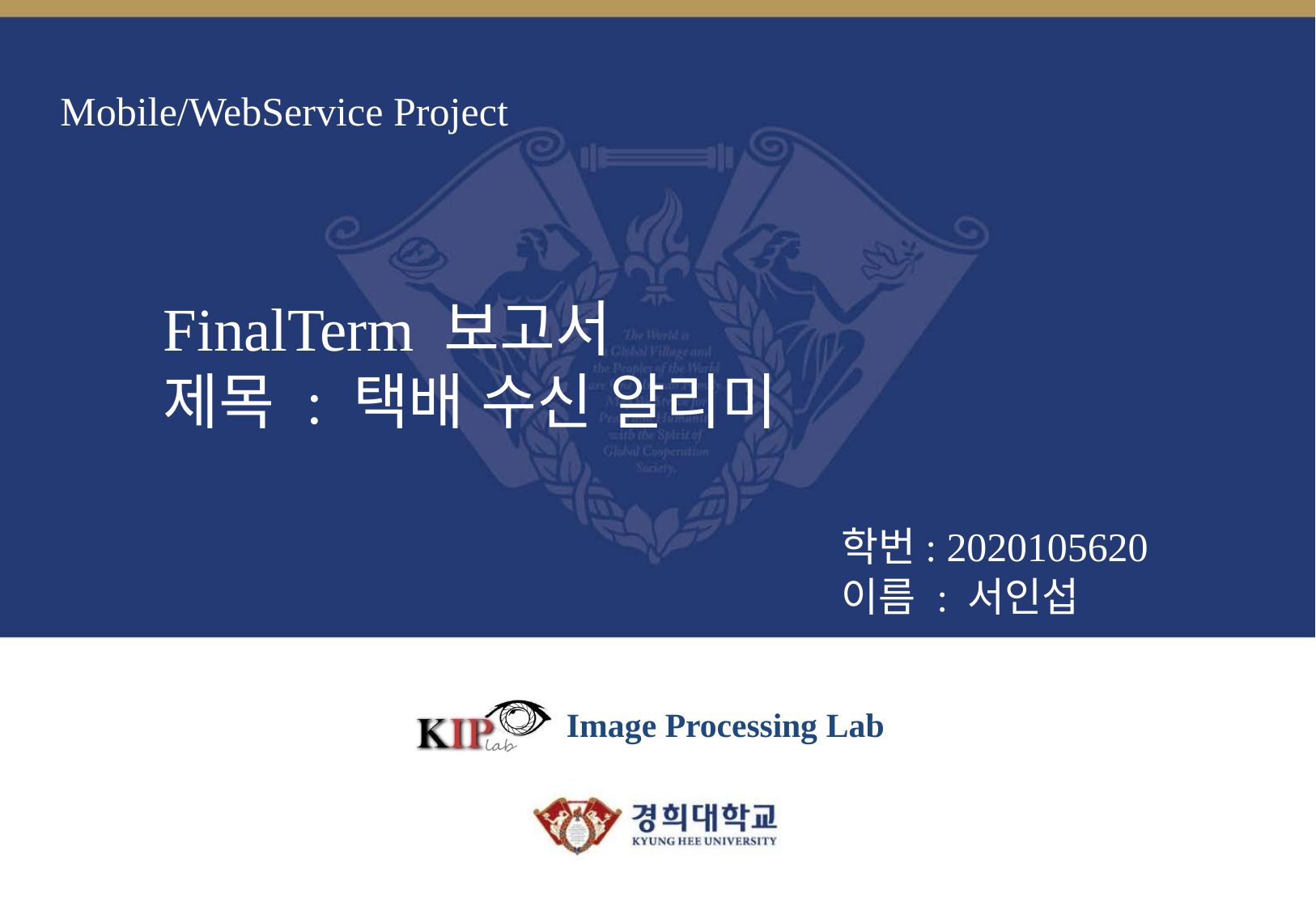

# Mobile/WebService Project
FinalTerm 보고서
제목 : 택배 수신 알리미
학번: 2020105620
이름 : 서인섭

Image Processing Lab